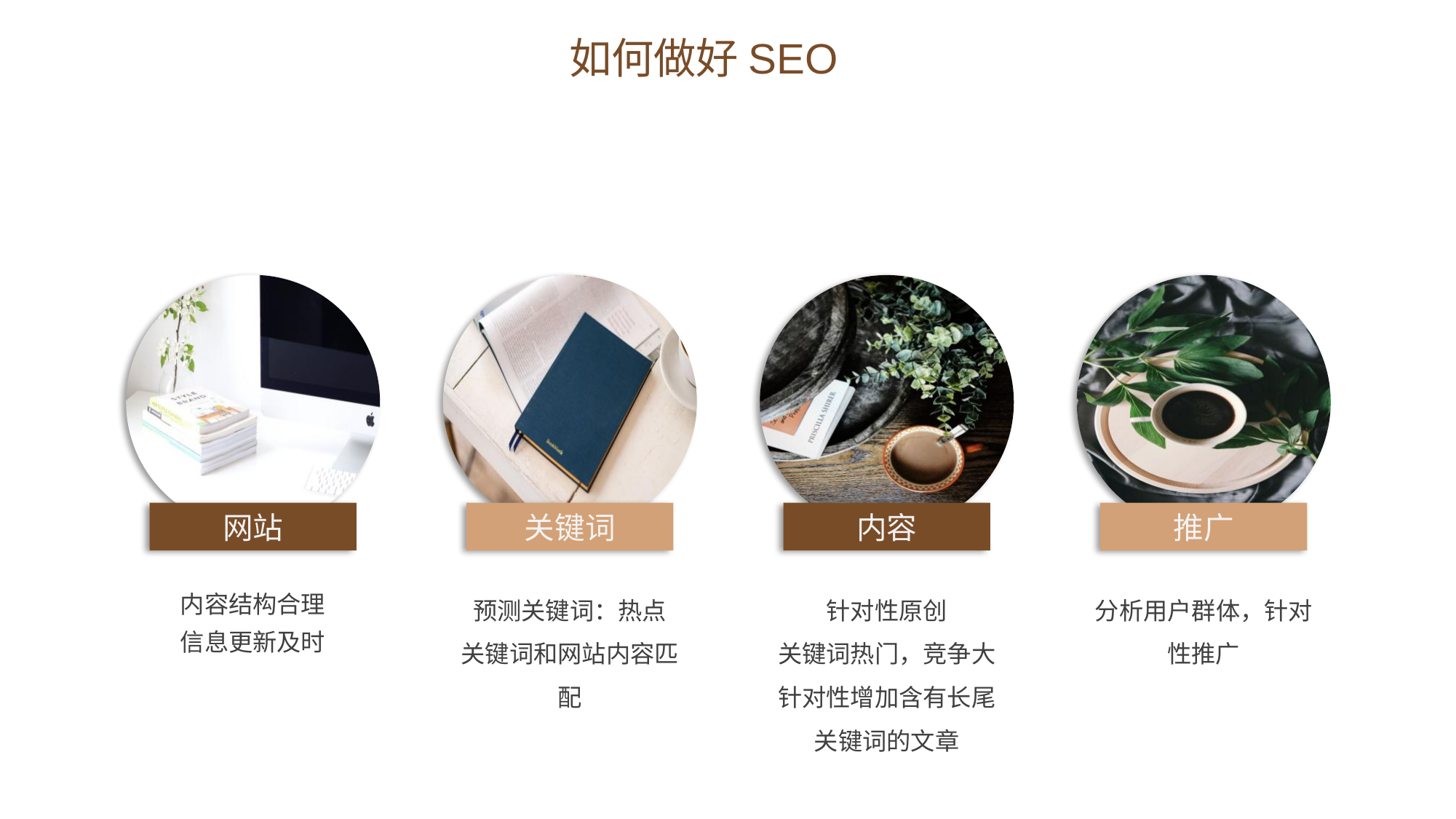

如何做好SEO

网站
关键词
内容
推广
内容结构合理
信息更新及时

预测关键词：热点
关键词和网站内容匹配
针对性原创
关键词热门，竞争大针对性增加含有长尾关键词的文章
分析用户群体，针对性推广